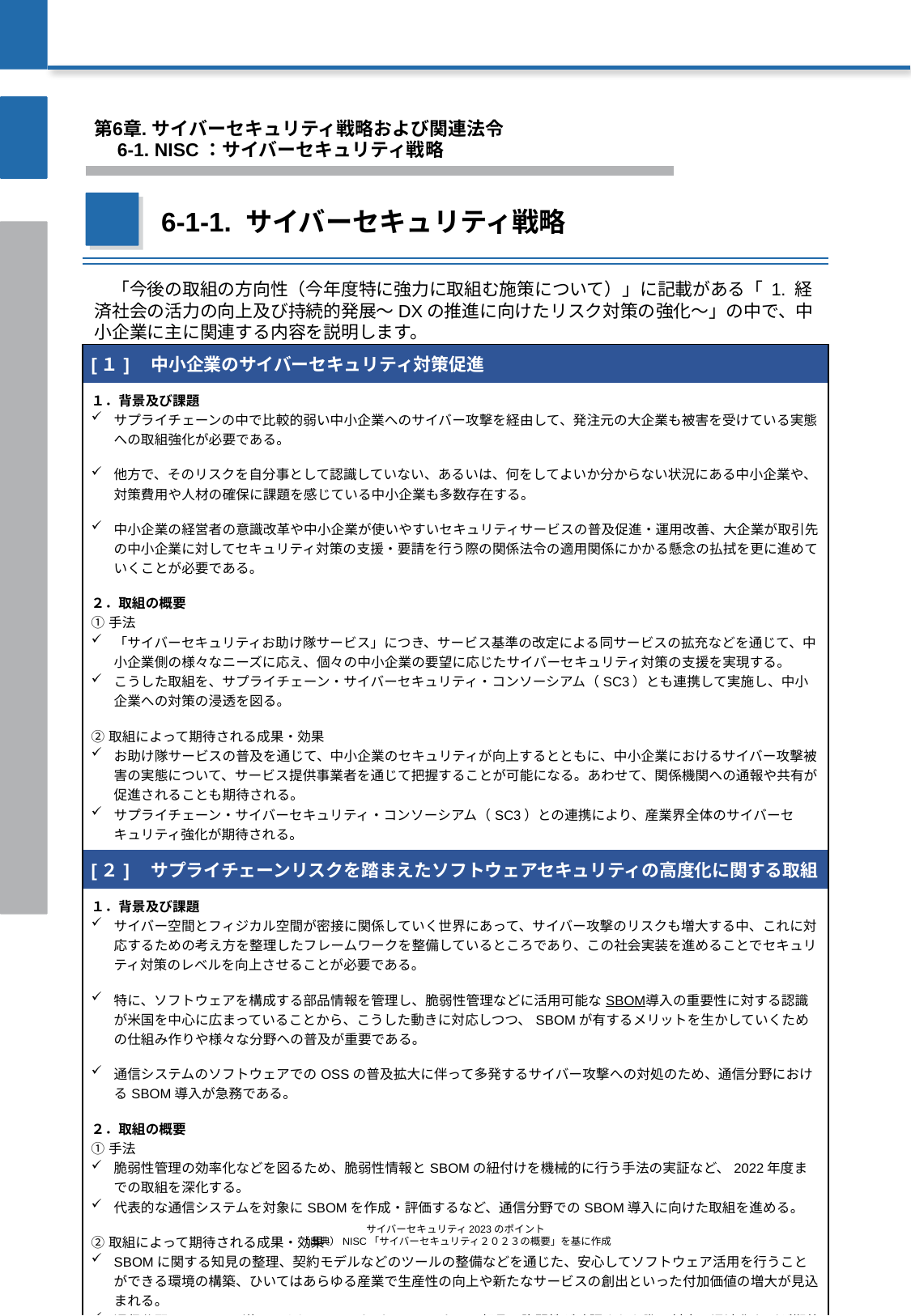

第6章. サイバーセキュリティ戦略および関連法令
　6-1. NISC：サイバーセキュリティ戦略
6-1-1. サイバーセキュリティ戦略
　「今後の取組の方向性（今年度特に強力に取組む施策について）」に記載がある「 1. 経済社会の活⼒の向上及び持続的発展〜DXの推進に向けたリスク対策の強化〜」の中で、中小企業に主に関連する内容を説明します。
| [１]　中⼩企業のサイバーセキュリティ対策促進 |
| --- |
| １．背景及び課題 サプライチェーンの中で⽐較的弱い中⼩企業へのサイバー攻撃を経由して、発注元の⼤企業も被害を受けている実態への取組強化が必要である。 他⽅で、そのリスクを⾃分事として認識していない、あるいは、何をしてよいか分からない状況にある中⼩企業や、対策費⽤や⼈材の確保に課題を感じている中⼩企業も多数存在する。 中⼩企業の経営者の意識改⾰や中⼩企業が使いやすいセキュリティサービスの普及促進・運⽤改善、⼤企業が取引先の中⼩企業に対してセキュリティ対策の⽀援・要請を⾏う際の関係法令の適⽤関係にかかる懸念の払拭を更に進めていくことが必要である。 ２．取組の概要 ①⼿法 「サイバーセキュリティお助け隊サービス」につき、サービス基準の改定による同サービスの拡充などを通じて、中⼩企業側の様々なニーズに応え、個々の中⼩企業の要望に応じたサイバーセキュリティ対策の⽀援を実現する。 こうした取組を、サプライチェーン・サイバーセキュリティ・コンソーシアム（SC3）とも連携して実施し、中⼩企業への対策の浸透を図る。 ②取組によって期待される成果・効果 お助け隊サービスの普及を通じて、中⼩企業のセキュリティが向上するとともに、中⼩企業におけるサイバー攻撃被害の実態について、サービス提供事業者を通じて把握することが可能になる。あわせて、関係機関への通報や共有が促進されることも期待される。 サプライチェーン・サイバーセキュリティ・コンソーシアム（SC3）との連携により、産業界全体のサイバーセキュリティ強化が期待される。 |
| [２]　サプライチェーンリスクを踏まえたソフトウェアセキュリティの⾼度化に関する取組 |
| １．背景及び課題 サイバー空間とフィジカル空間が密接に関係していく世界にあって、サイバー攻撃のリスクも増⼤する中、これに対応するための考え⽅を整理したフレームワークを整備しているところであり、この社会実装を進めることでセキュリティ対策のレベルを向上させることが必要である。 特に、ソフトウェアを構成する部品情報を管理し、脆弱性管理などに活⽤可能なSBOM導⼊の重要性に対する認識が⽶国を中⼼に広まっていることから、こうした動きに対応しつつ、SBOMが有するメリットを⽣かしていくための仕組み作りや様々な分野への普及が重要である。 通信システムのソフトウェアでのOSSの普及拡⼤に伴って多発するサイバー攻撃への対処のため、通信分野におけるSBOM導⼊が急務である。 ２．取組の概要 ①⼿法 脆弱性管理の効率化などを図るため、脆弱性情報とSBOMの紐付けを機械的に⾏う⼿法の実証など、2022年度までの取組を深化する。 代表的な通信システムを対象にSBOMを作成・評価するなど、通信分野でのSBOM導⼊に向けた取組を進める。 ②取組によって期待される成果・効果 SBOMに関する知⾒の整理、契約モデルなどのツールの整備などを通じた、安⼼してソフトウェア活⽤を⾏うことができる環境の構築、ひいてはあらゆる産業で⽣産性の向上や新たなサービスの創出といった付加価値の増⼤が⾒込まれる。 通信分野でのSBOM導⼊により、OSSなどのソフトウェア部品の脆弱性が確認された際の対応の迅速化などが期待される。 |
サイバーセキュリティ2023のポイント
（出典）NISC「サイバーセキュリティ２０２３の概要」を基に作成
第6章 – 08